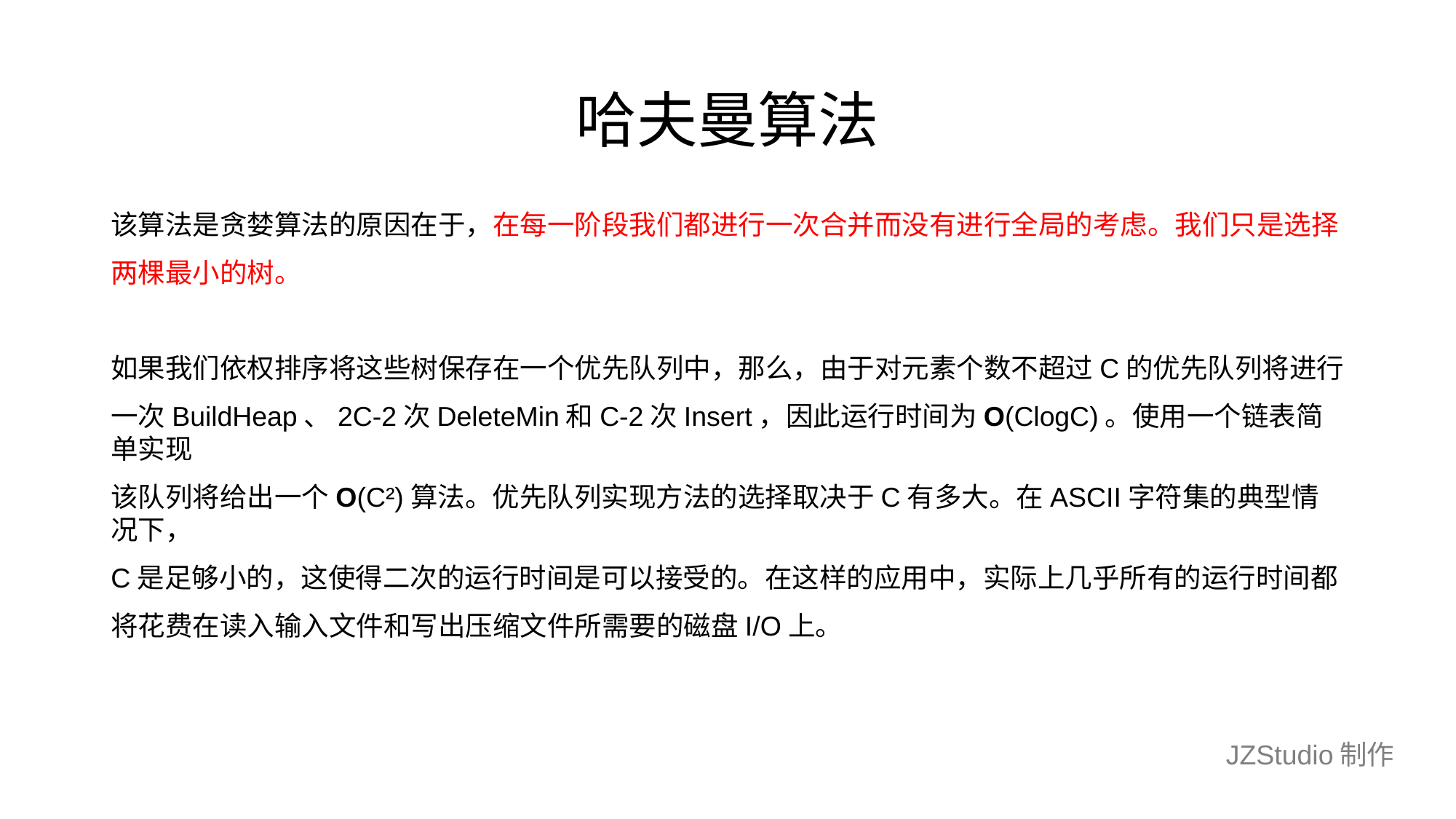

# 哈夫曼算法
该算法是贪婪算法的原因在于，在每一阶段我们都进行一次合并而没有进行全局的考虑。我们只是选择
两棵最小的树。

如果我们依权排序将这些树保存在一个优先队列中，那么，由于对元素个数不超过C的优先队列将进行
一次BuildHeap、2C-2次DeleteMin和C-2次Insert，因此运行时间为O(ClogC)。使用一个链表简单实现
该队列将给出一个O(C²)算法。优先队列实现方法的选择取决于C有多大。在ASCII字符集的典型情况下，
C是足够小的，这使得二次的运行时间是可以接受的。在这样的应用中，实际上几乎所有的运行时间都
将花费在读入输入文件和写出压缩文件所需要的磁盘I/O上。